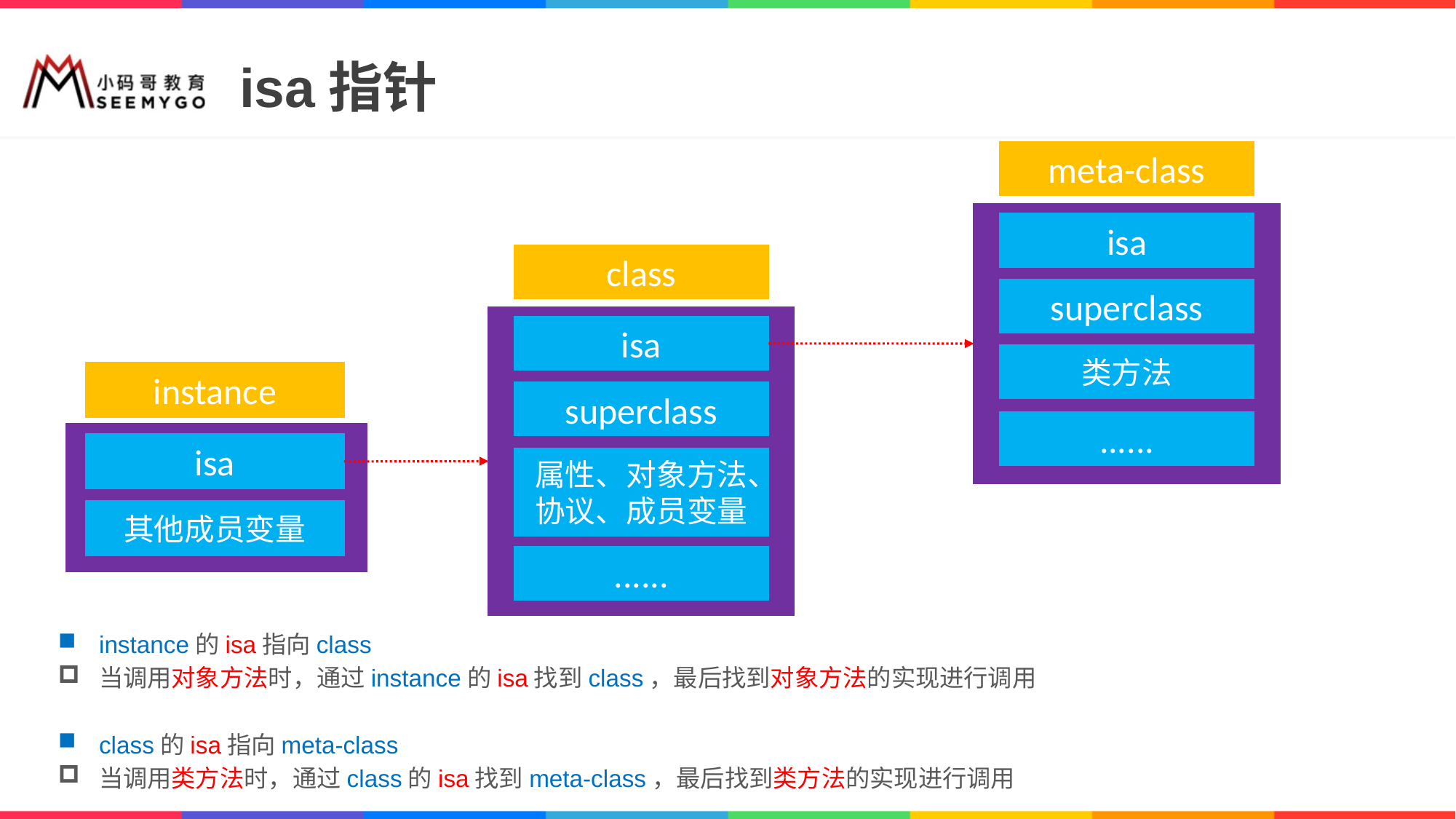

# isa指针
meta-class

isa
class
superclass

isa
类方法
instance
superclass
......

isa
属性、对象方法、协议、成员变量
其他成员变量
......
instance的isa指向class
当调用对象方法时，通过instance的isa找到class，最后找到对象方法的实现进行调用

class的isa指向meta-class
当调用类方法时，通过class的isa找到meta-class，最后找到类方法的实现进行调用